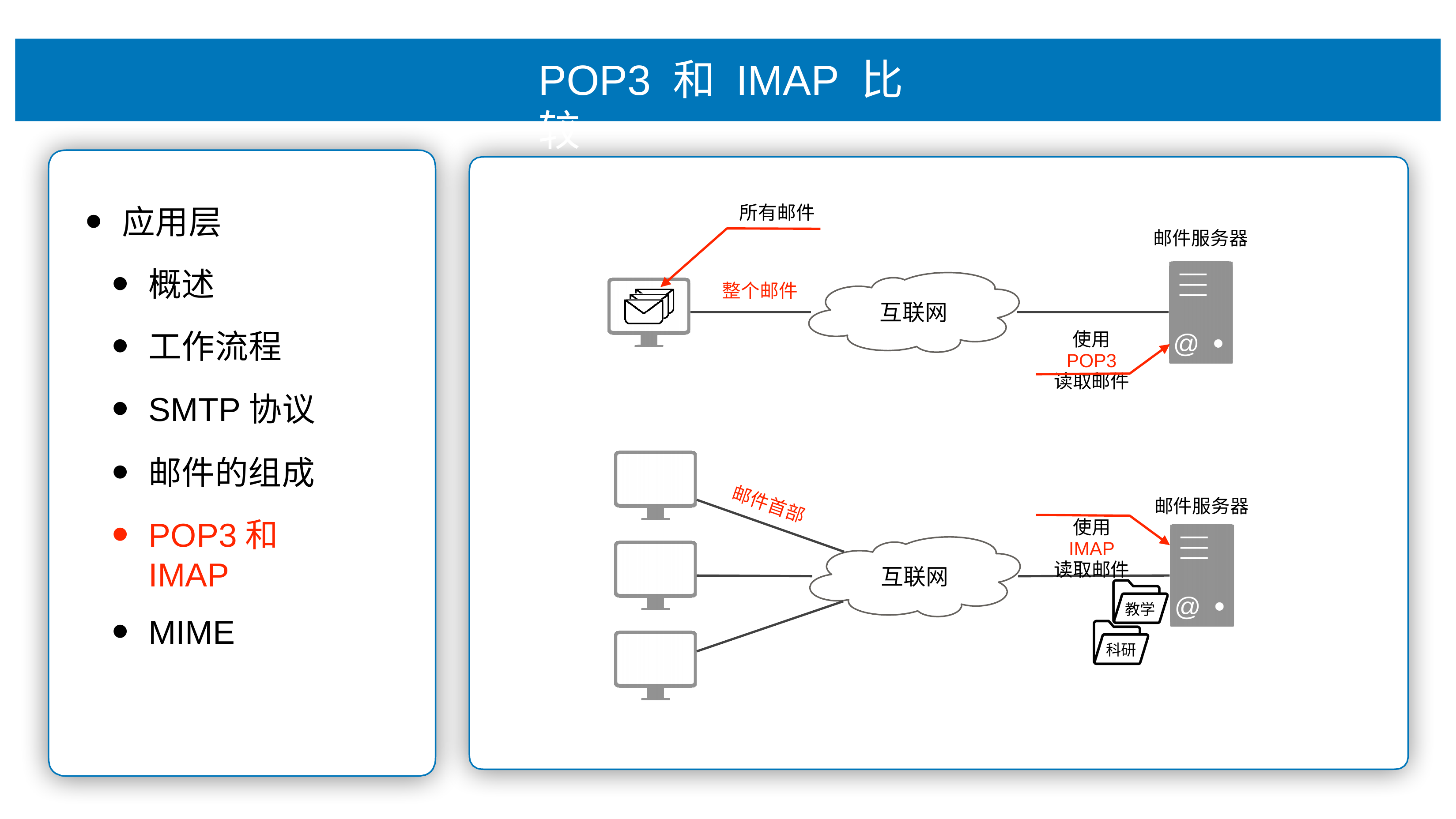

# POP3 和 IMAP ⽐较

应⽤层
概述
⼯作流程
SMTP协议
邮件的组成
POP3和IMAP
MIME
所有邮件
邮件服务器

整个邮件

互联⽹

@
使⽤ POP3
读取邮件

邮件服务器
邮件⾸部

使⽤ IMAP
读取邮件

互联⽹

@
教学

科研